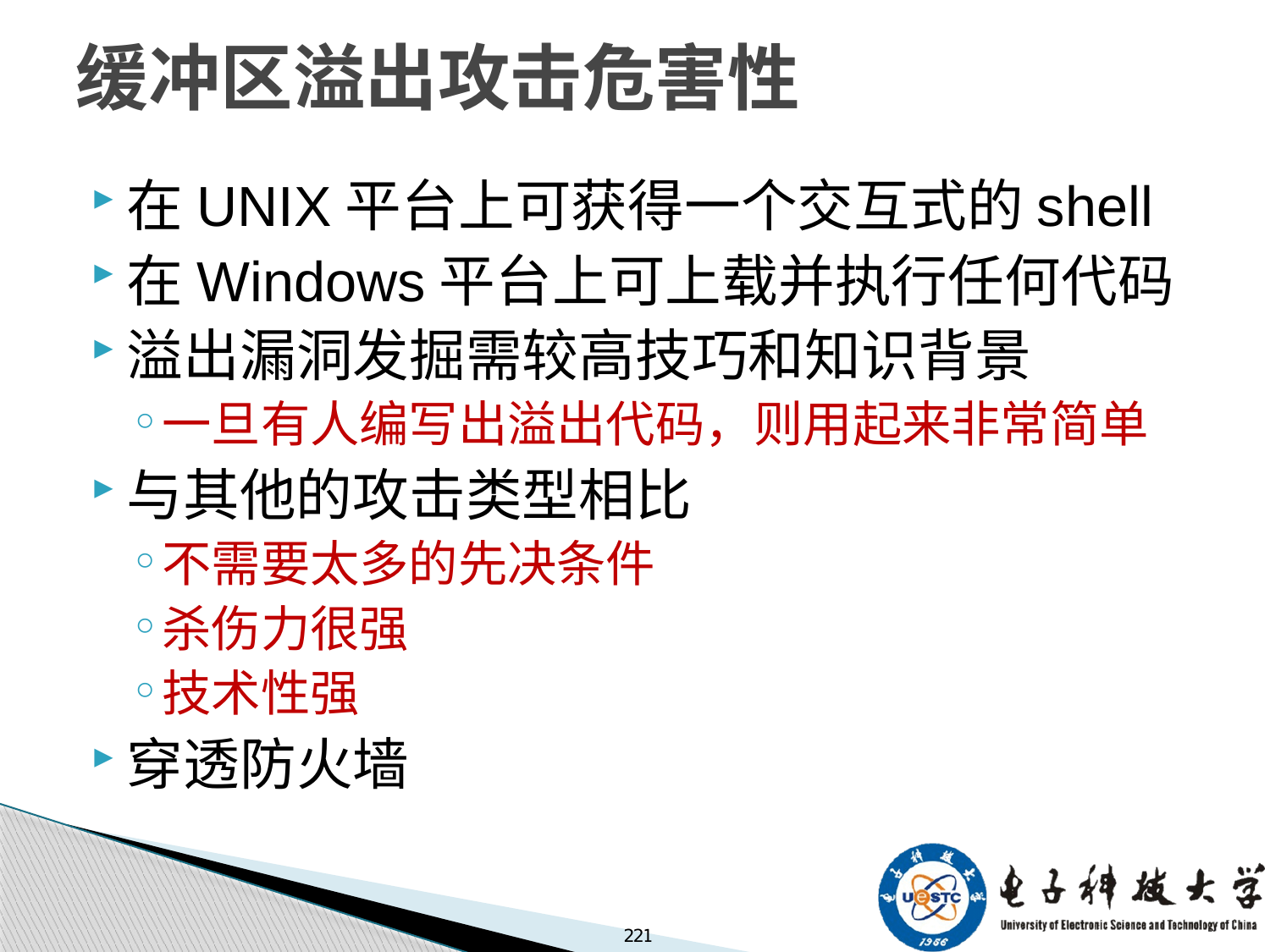

# 缓冲区溢出攻击危害性
在UNIX平台上可获得一个交互式的shell
在Windows平台上可上载并执行任何代码
溢出漏洞发掘需较高技巧和知识背景
一旦有人编写出溢出代码，则用起来非常简单
与其他的攻击类型相比
不需要太多的先决条件
杀伤力很强
技术性强
穿透防火墙
221